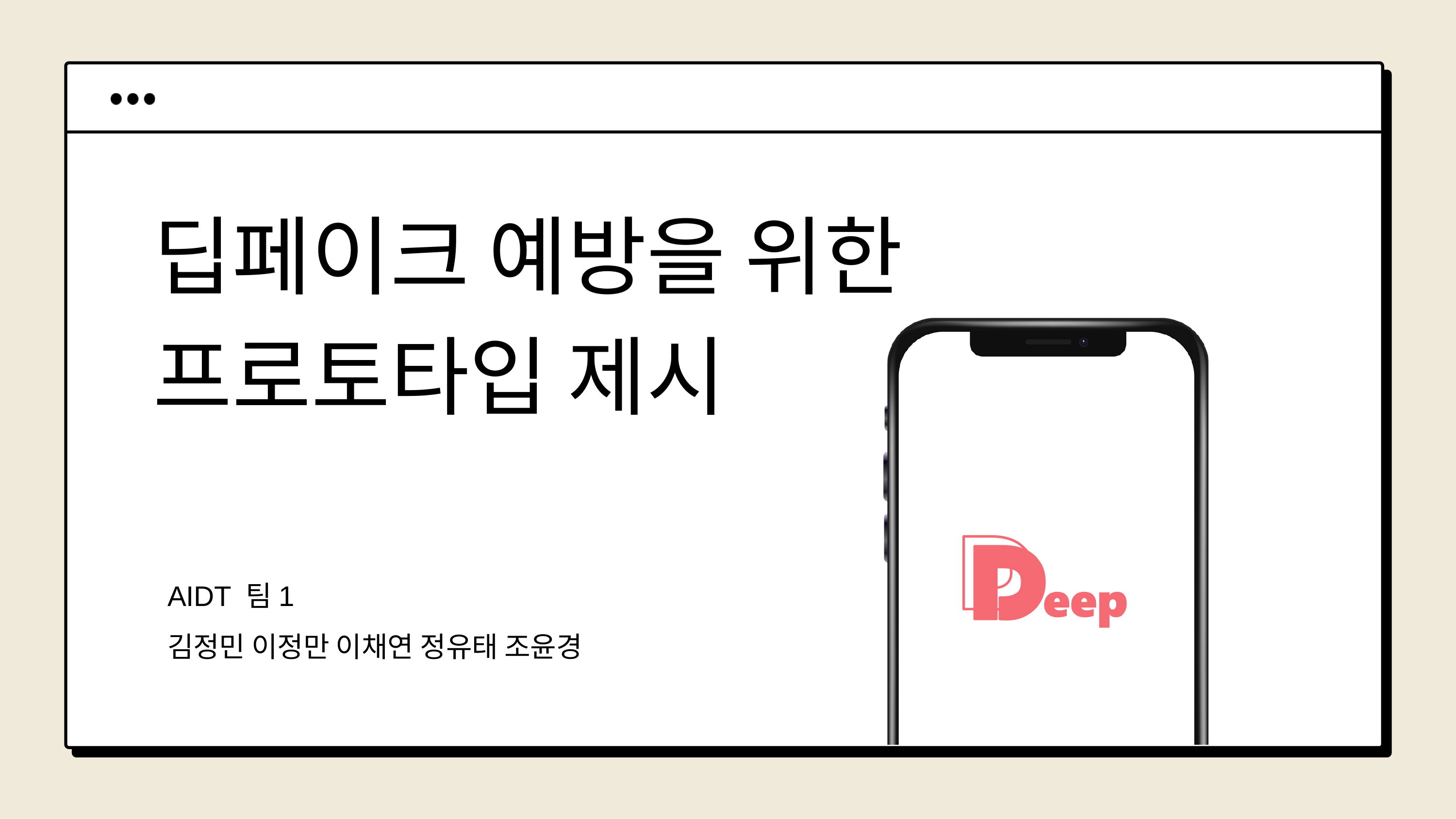

딥페이크 예방을 위한 프로토타입 제시

AIDT 팀1
김정민 이정만 이채연 정유태 조윤경